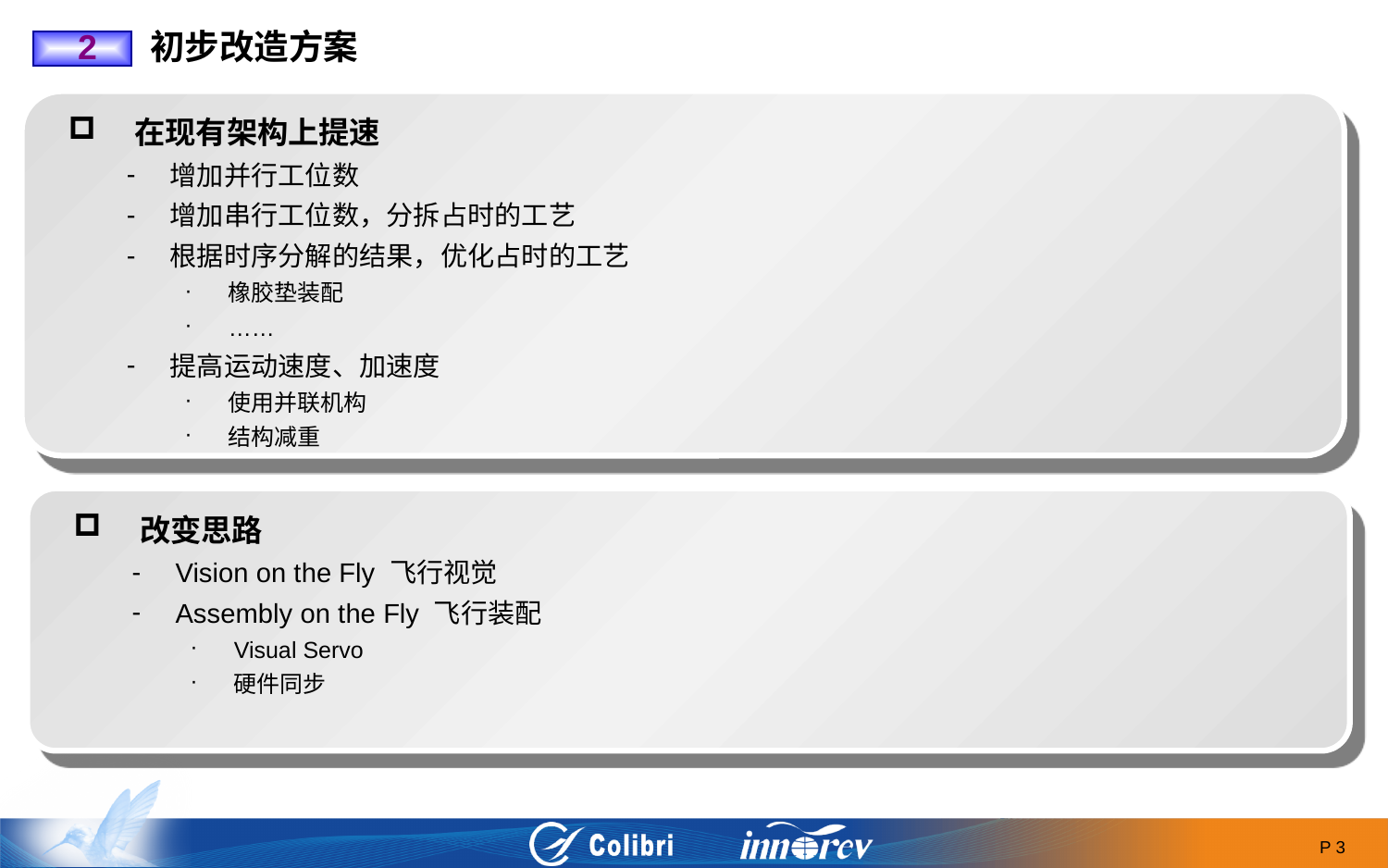

初步改造方案
2

 在现有架构上提速
增加并行工位数
增加串行工位数，分拆占时的工艺
根据时序分解的结果，优化占时的工艺
橡胶垫装配
……
提高运动速度、加速度
使用并联机构
结构减重

 改变思路
Vision on the Fly 飞行视觉
Assembly on the Fly 飞行装配
Visual Servo
硬件同步